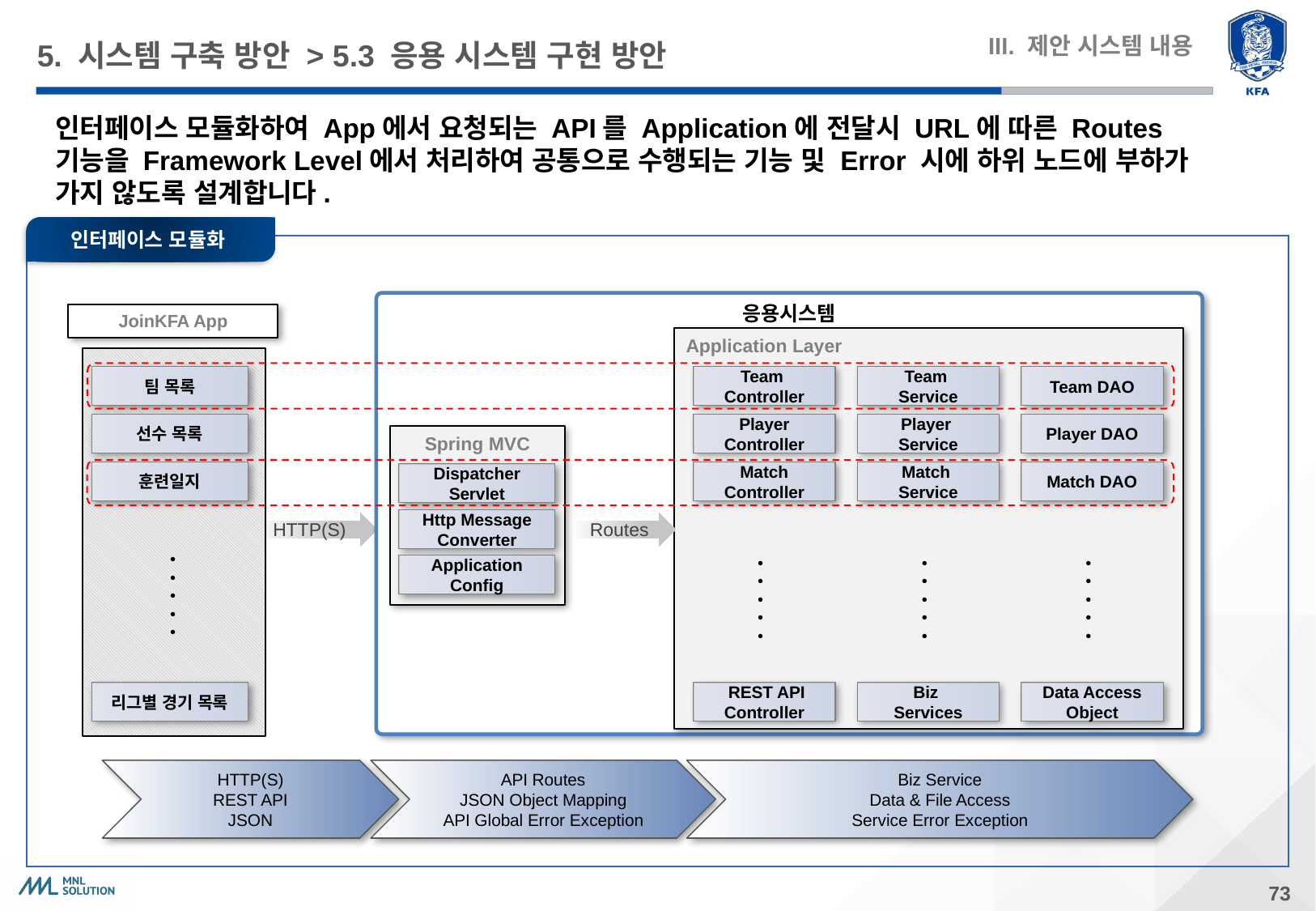

# 5. 시스템 구축 방안 > 5.3 응용 시스템 구현 방안
III. 제안 시스템 내용
인터페이스 모듈화하여 App에서 요청되는 API를 Application에 전달시 URL에 따른 Routes 기능을 Framework Level에서 처리하여 공통으로 수행되는 기능 및 Error 시에 하위 노드에 부하가 가지 않도록 설계합니다.
인터페이스 모듈화

응용시스템
JoinKFA App
Application Layer

팀 목록
선수 목록
훈련일지
●
●
●
●
●
리그별 경기 목록
Team
Controller
Player Controller
Match Controller
●
●
●
●
●
 REST API Controller
Team
Service
Player
Service
Match
Service
●
●
●
●
●
Biz
Services
Team DAO
Player DAO
Match DAO
●
●
●
●
●
Data Access Object
Spring MVC

Dispatcher Servlet
Http Message Converter
Application Config
HTTP(S)
Routes

HTTP(S)
REST API
JSON
API Routes
JSON Object Mapping
API Global Error Exception
Biz Service
Data & File Access
Service Error Exception